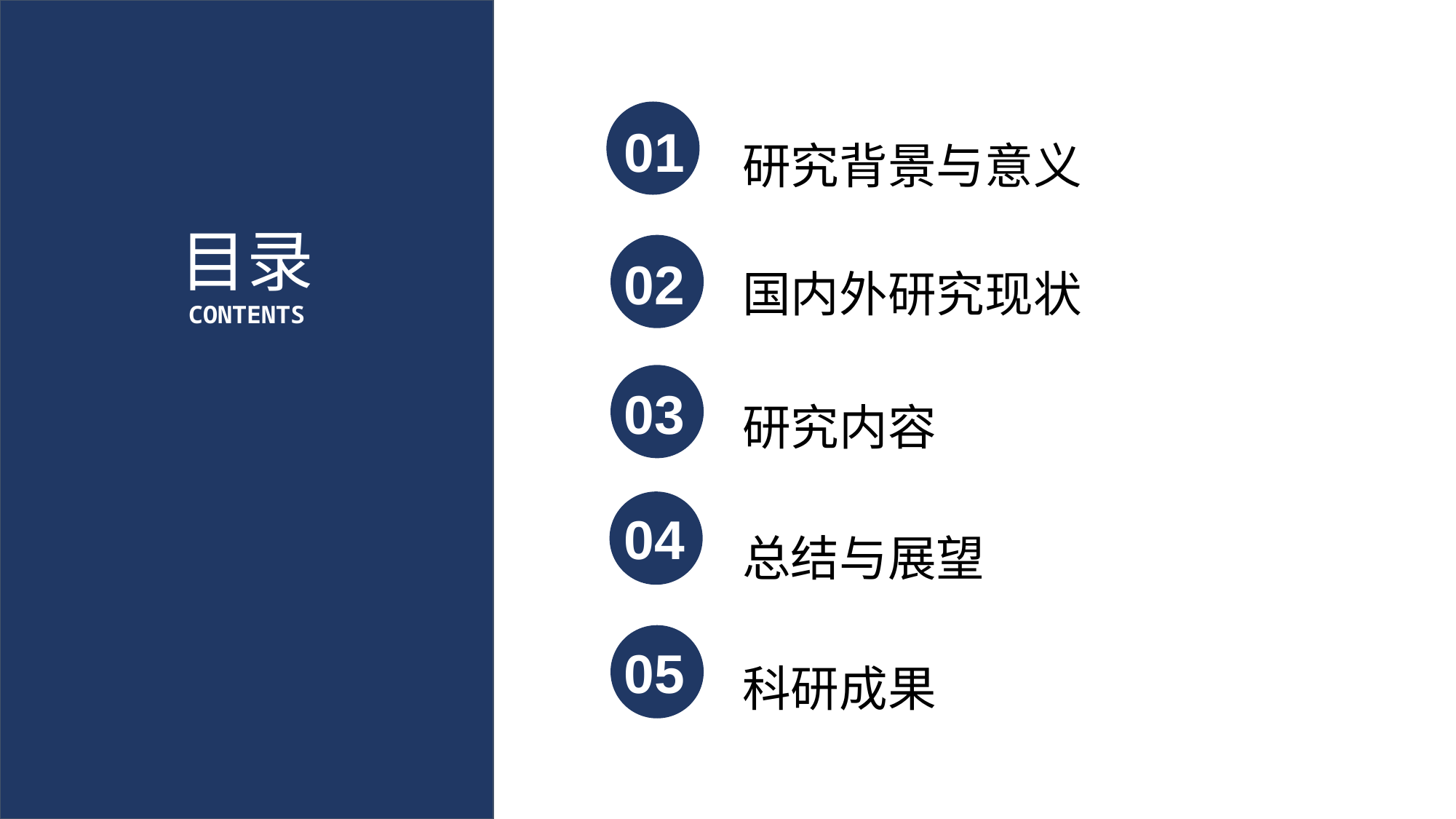

研究背景与意义

01
目录
CONTENTS
国内外研究现状

02
研究内容

03

总结与展望
04
科研成果

05